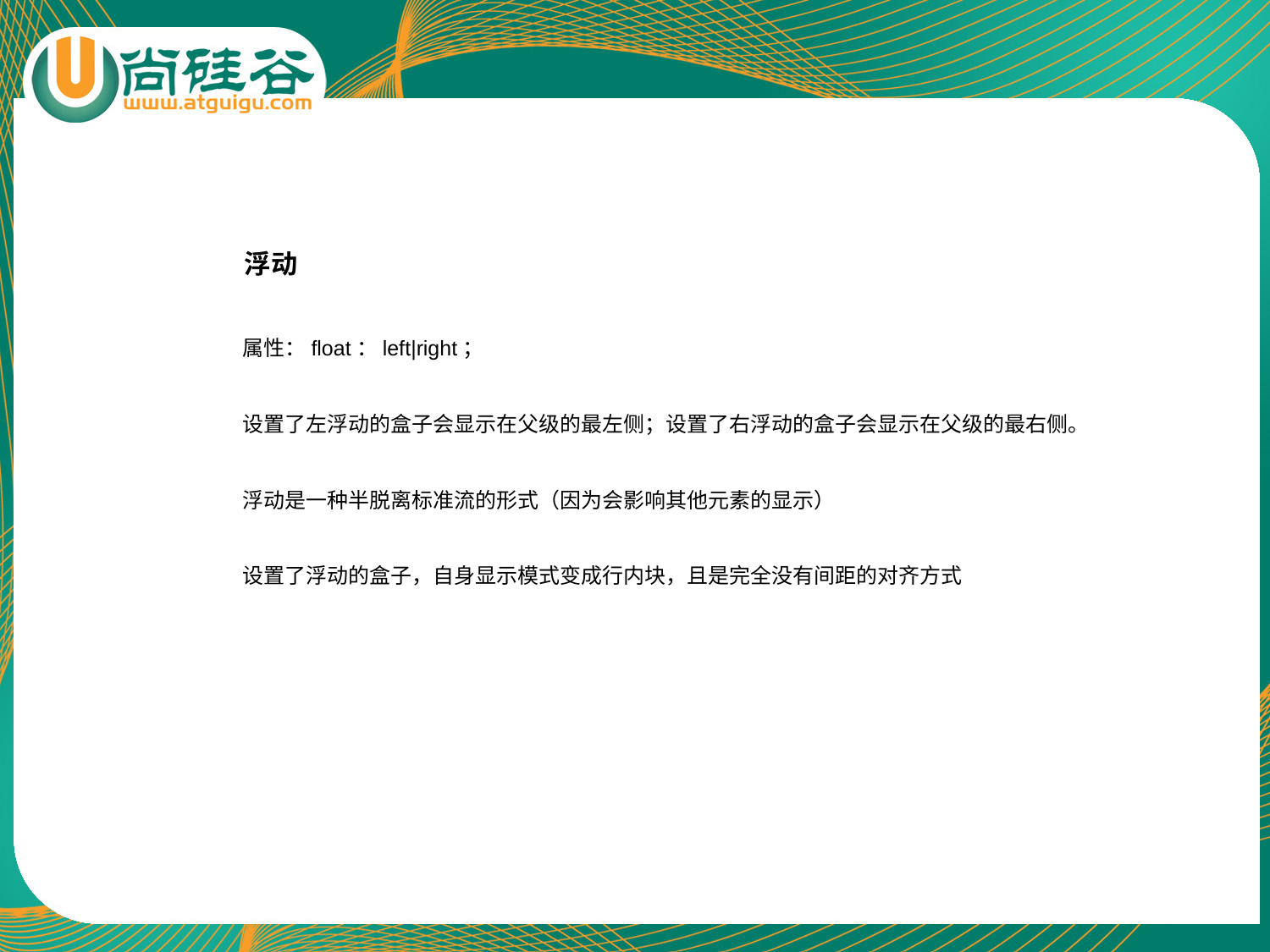

浮动
属性：float：left|right；

设置了左浮动的盒子会显示在父级的最左侧；设置了右浮动的盒子会显示在父级的最右侧。

浮动是一种半脱离标准流的形式（因为会影响其他元素的显示）

设置了浮动的盒子，自身显示模式变成行内块，且是完全没有间距的对齐方式